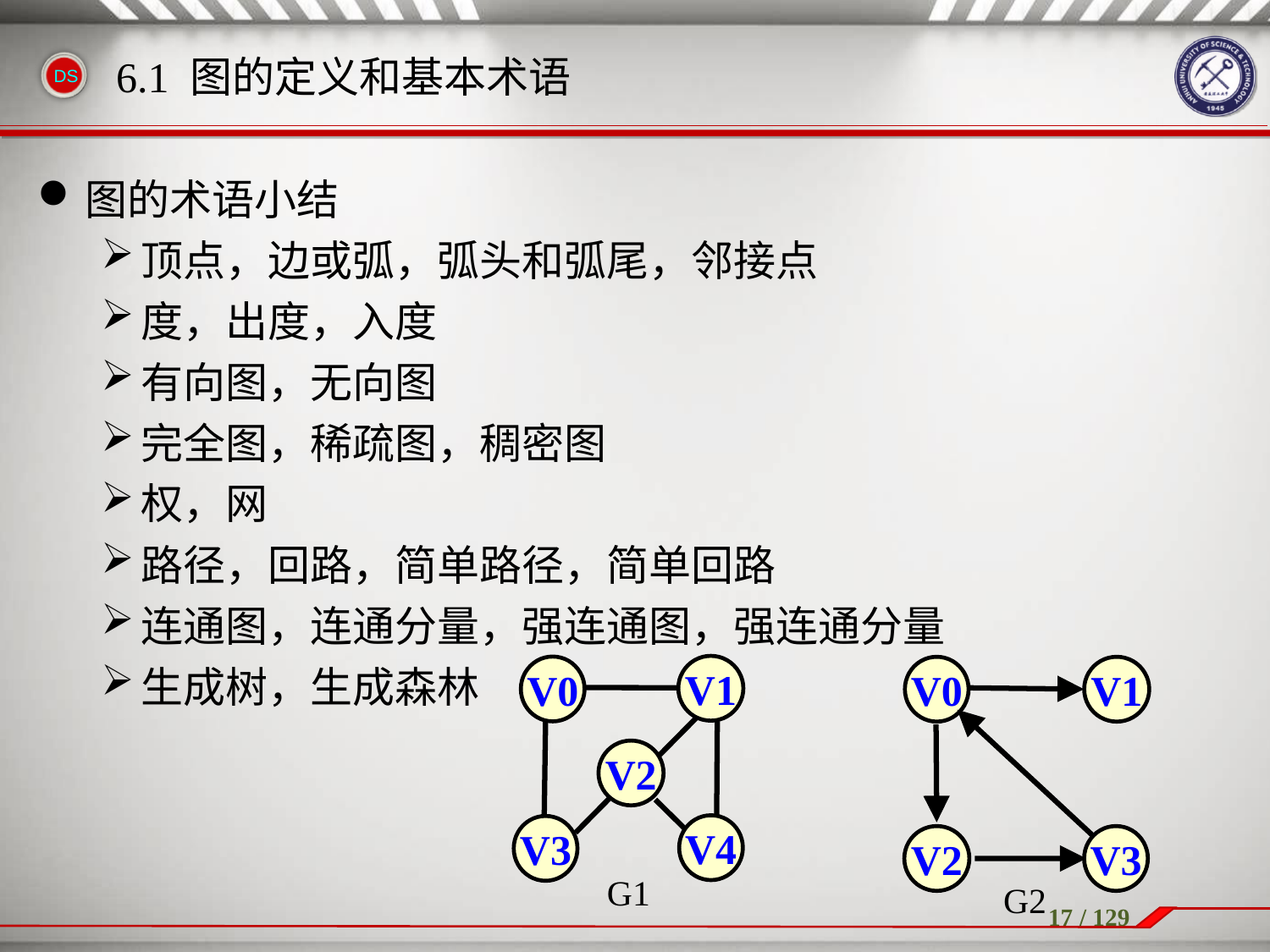

图的术语小结
顶点，边或弧，弧头和弧尾，邻接点
度，出度，入度
有向图，无向图
完全图，稀疏图，稠密图
权，网
路径，回路，简单路径，简单回路
连通图，连通分量，强连通图，强连通分量
生成树，生成森林
6.1 图的定义和基本术语
V1
V0

V2
V4
V3
G1
V0
V1

V2
V3

G2